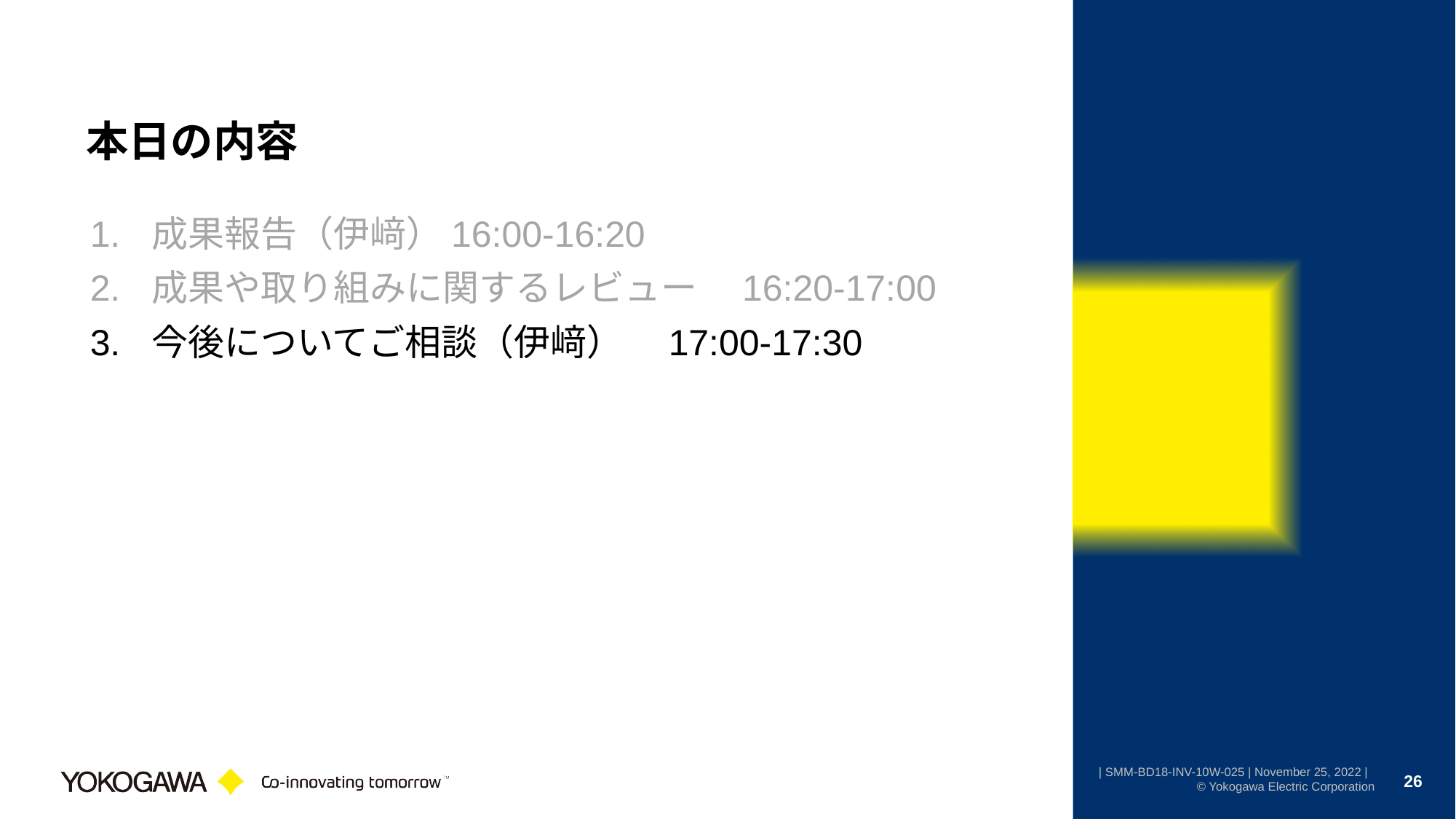

# 本日の内容
成果報告（伊﨑）16:00-16:20
成果や取り組みに関するレビュー　16:20-17:00
今後についてご相談（伊﨑）　17:00-17:30
26